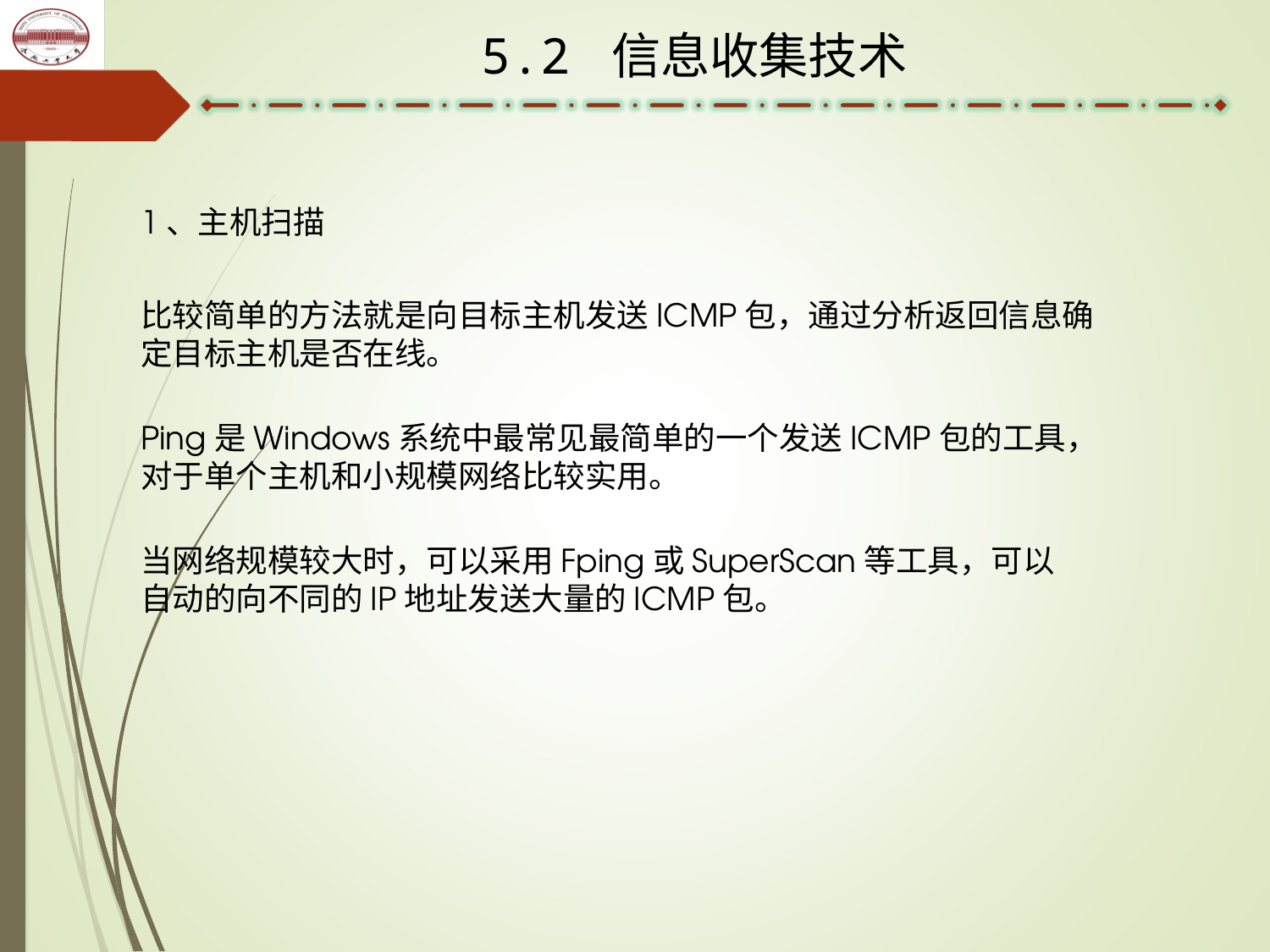

5.2 信息收集技术
1、主机扫描
比较简单的方法就是向目标主机发送ICMP包，通过分析返回信息确定目标主机是否在线。
Ping是Windows系统中最常见最简单的一个发送ICMP包的工具，对于单个主机和小规模网络比较实用。
当网络规模较大时，可以采用Fping或SuperScan等工具，可以自动的向不同的IP地址发送大量的ICMP包。